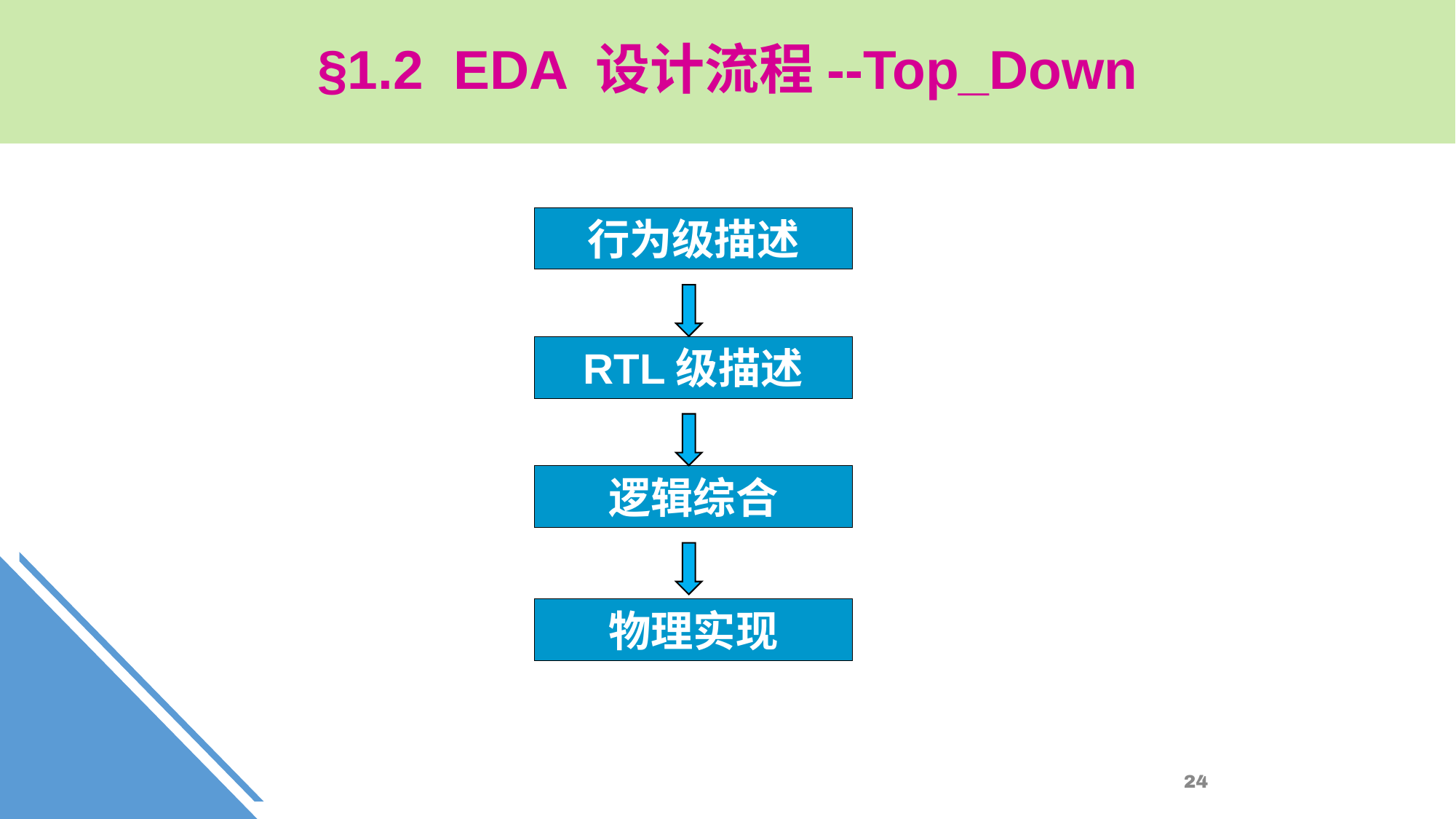

§1.2  EDA 设计流程--Top_Down
行为级描述

RTL级描述

逻辑综合

物理实现
24